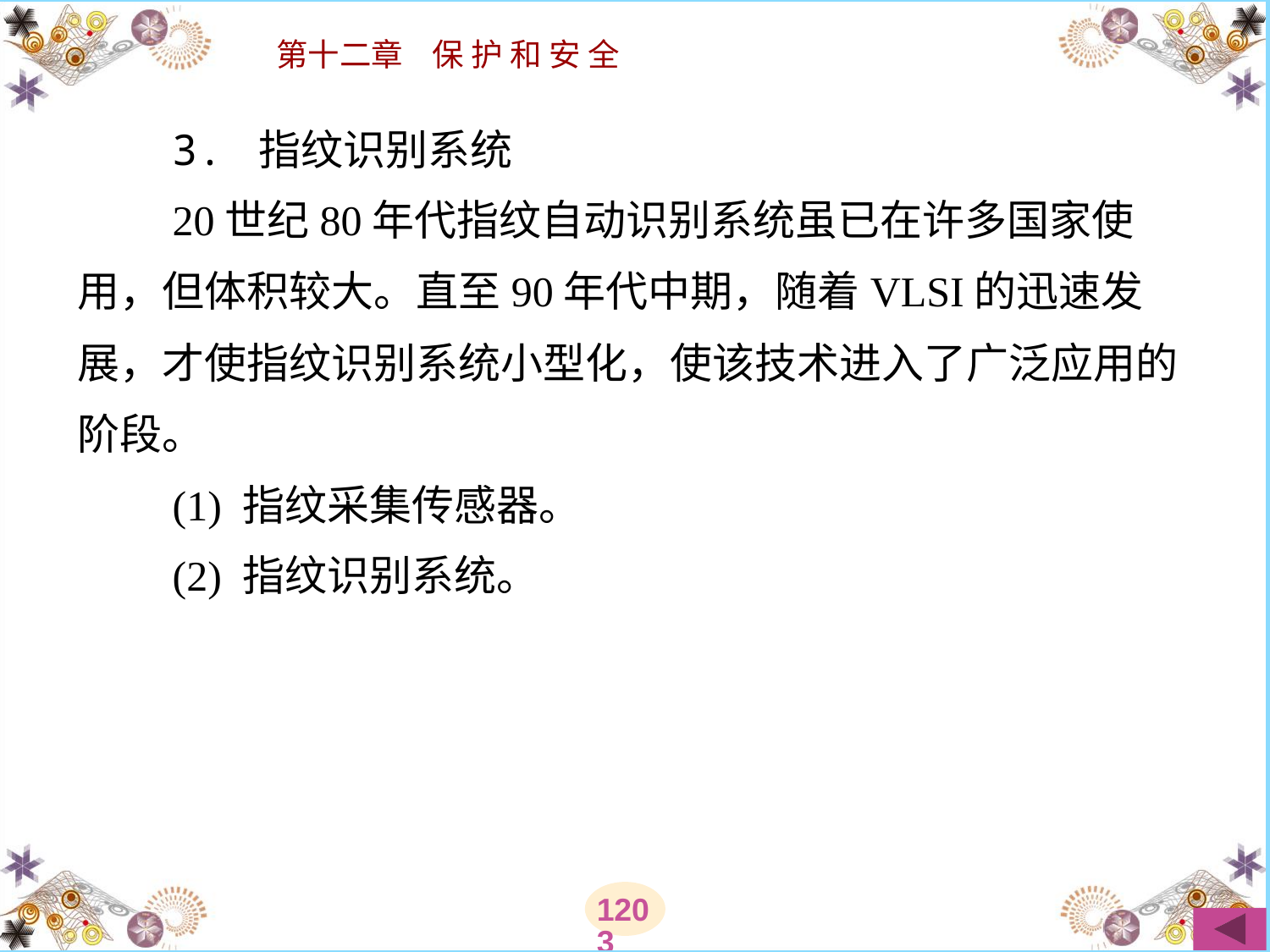

# 3. 指纹识别系统 　　20世纪80年代指纹自动识别系统虽已在许多国家使用，但体积较大。直至90年代中期，随着VLSI的迅速发展，才使指纹识别系统小型化，使该技术进入了广泛应用的阶段。 　　(1) 指纹采集传感器。 　　(2) 指纹识别系统。